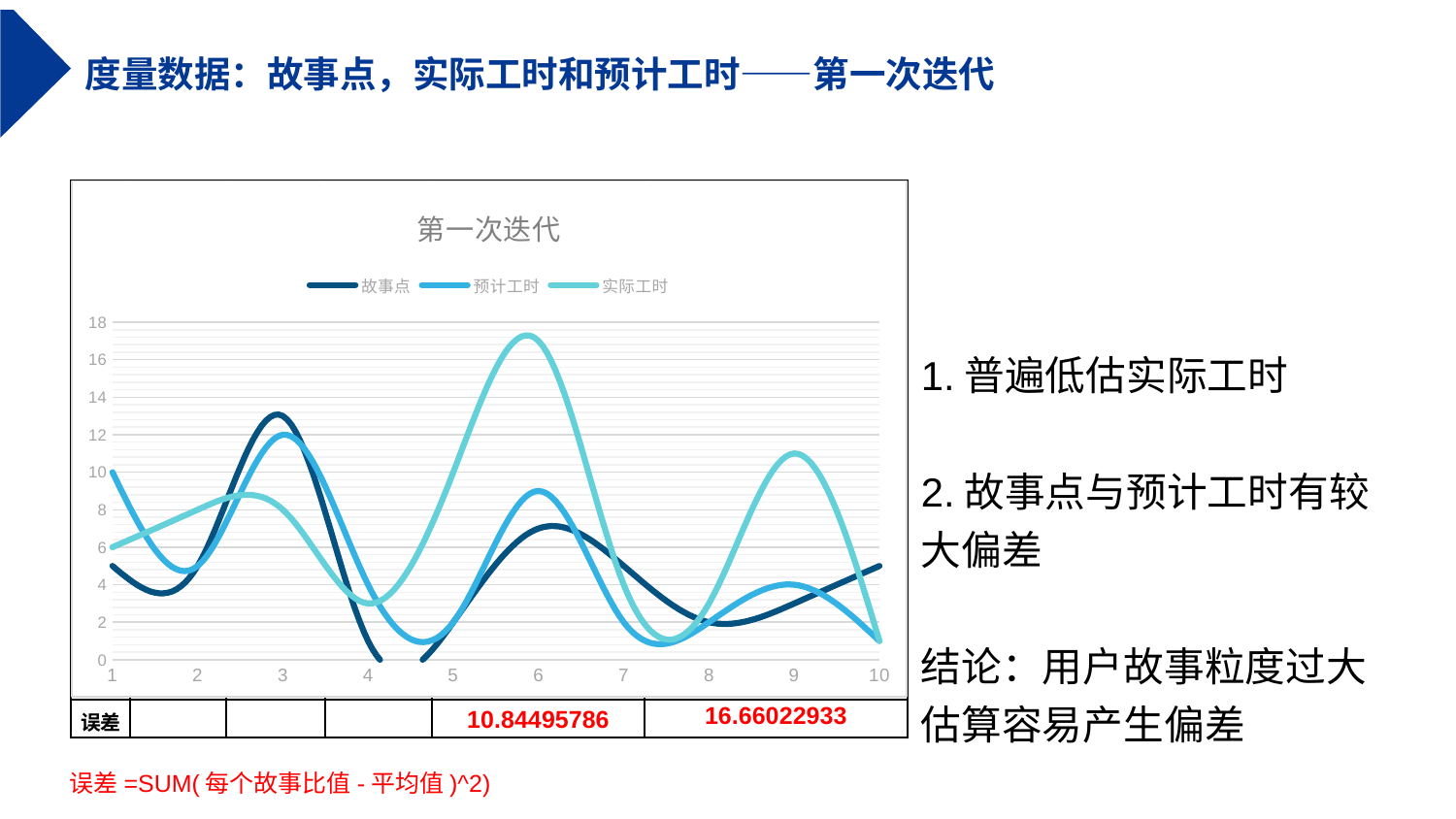

度量数据：故事点，实际工时和预计工时——第一次迭代
|  | 故事点 | 预计工时 | 实际工时 | 预计工时/故事点 | 实际工时/故事点 |
| --- | --- | --- | --- | --- | --- |
|  | 5 | 10 | 6 | 2 | 0.6 |
|  | 5 | 5 | 8 | 1 | 1.6 |
|  | 13 | 12 | 8 | 0.923076923 | 0.666666667 |
|  | 1 | 4 | 3 | 4 | 0.75 |
|  | 2 | 2 | 10 | 1 | 5 |
|  | 7 | 9 | 17 | 1.285714286 | 1.888888889 |
|  | 5 | 2 | 4 | 0.4 | 2 |
|  | 2 | 2 | 3 | 1 | 1.5 |
|  | 3 | 4 | 11 | 1.333333333 | 2.75 |
|  | 5 | 1 | 1 | 0.2 | 1 |
| 汇总 | 48 | 51 | 71 | 1.0625 | 1.392156863 |
| 平均 | 1 | 1.0625 | 1.4791 |  |  |
| 误差 |  |  |  | 10.84495786 | 16.66022933 |

### Chart: 第一次迭代

| Category | 故事点 | 预计工时 | 实际工时 |
|---|---|---|---|
01
误差=SUM(每个故事比值-平均值)^2)
1.普遍低估实际工时

2.故事点与预计工时有较大偏差

结论：用户故事粒度过大
估算容易产生偏差